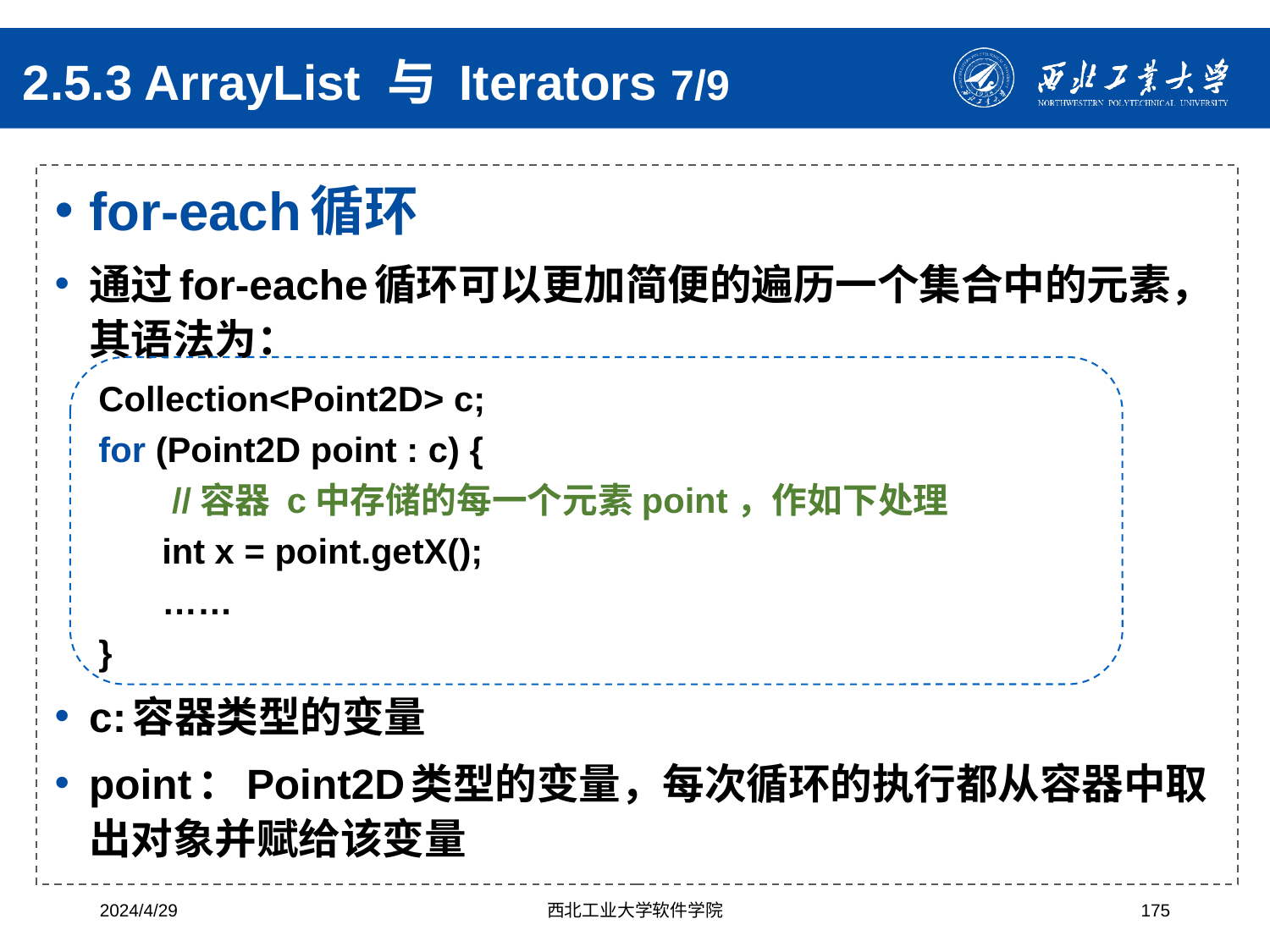

# 2.5.3 ArrayList 与 Iterators 7/9
for-each循环
通过for-eache循环可以更加简便的遍历一个集合中的元素，其语法为：

c:容器类型的变量
point：Point2D类型的变量，每次循环的执行都从容器中取出对象并赋给该变量

Collection<Point2D> c;
for (Point2D point : c) {
 //容器 c中存储的每一个元素point，作如下处理
int x = point.getX();
……
}
2024/4/29
西北工业大学软件学院
175